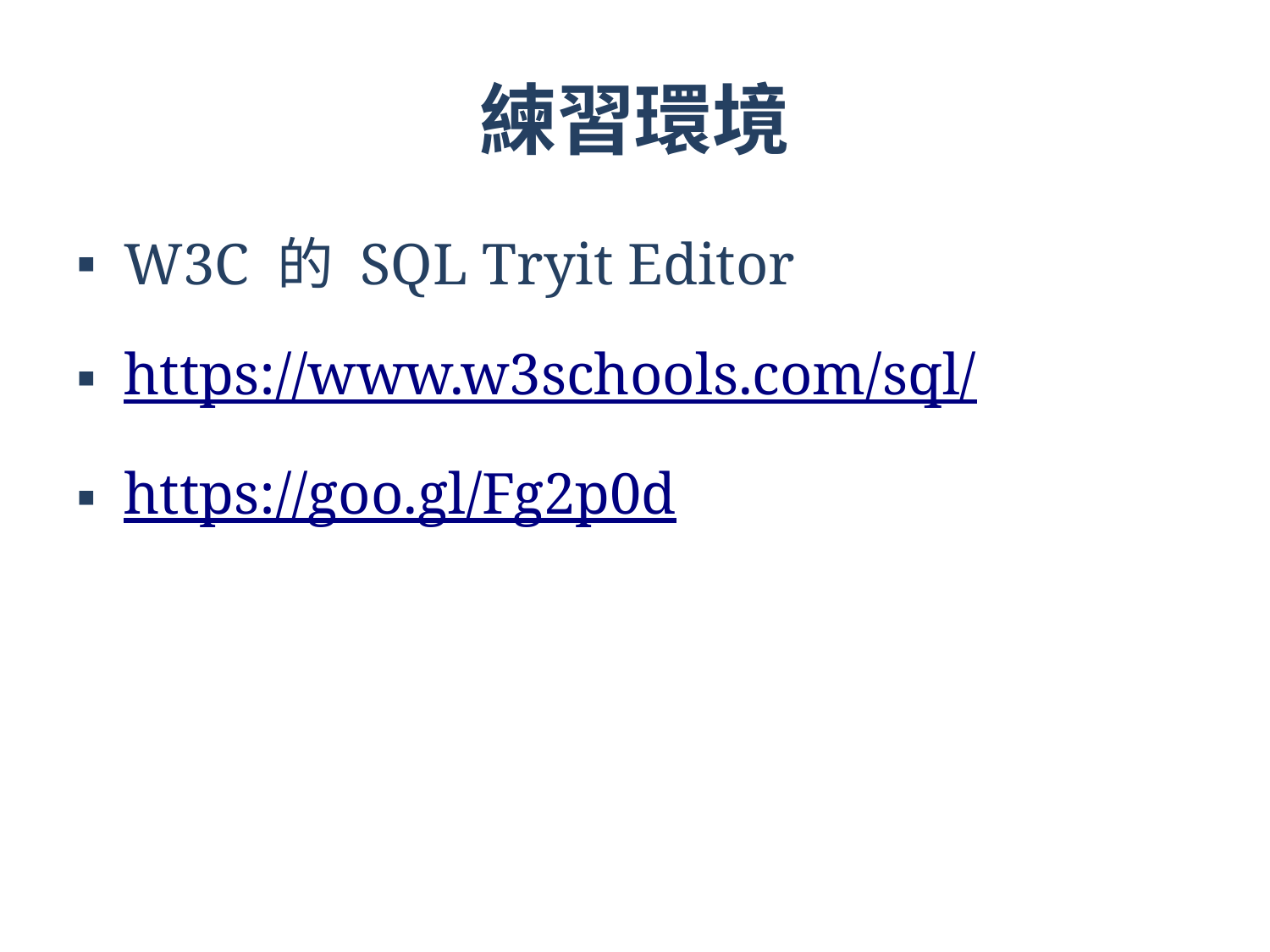

# 練習環境
W3C 的 SQL Tryit Editor
https://www.w3schools.com/sql/
https://goo.gl/Fg2p0d